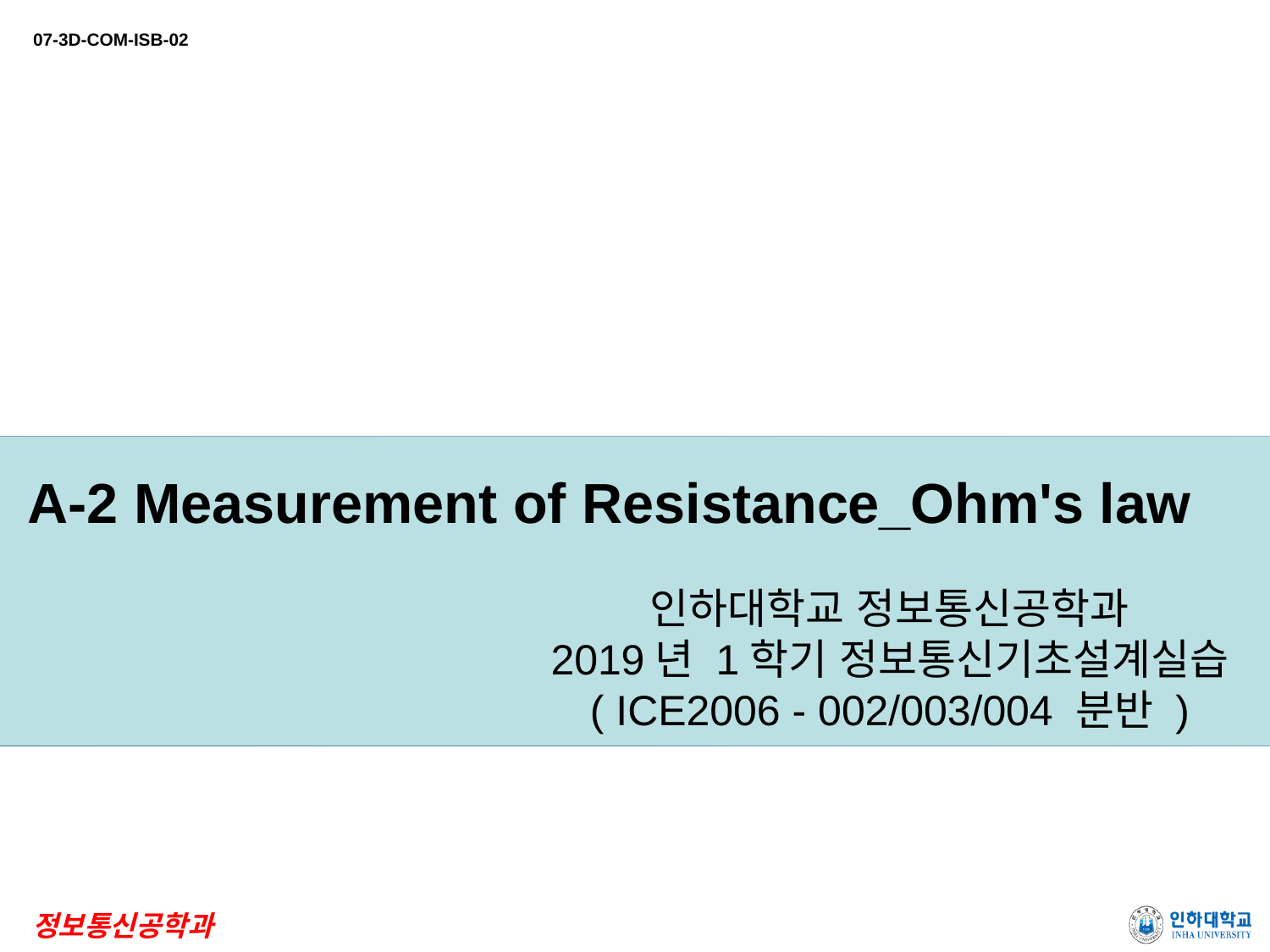

# A-2 Measurement of Resistance_Ohm's law
인하대학교 정보통신공학과
2019년 1학기 정보통신기초설계실습
( ICE2006 - 002/003/004 분반 )